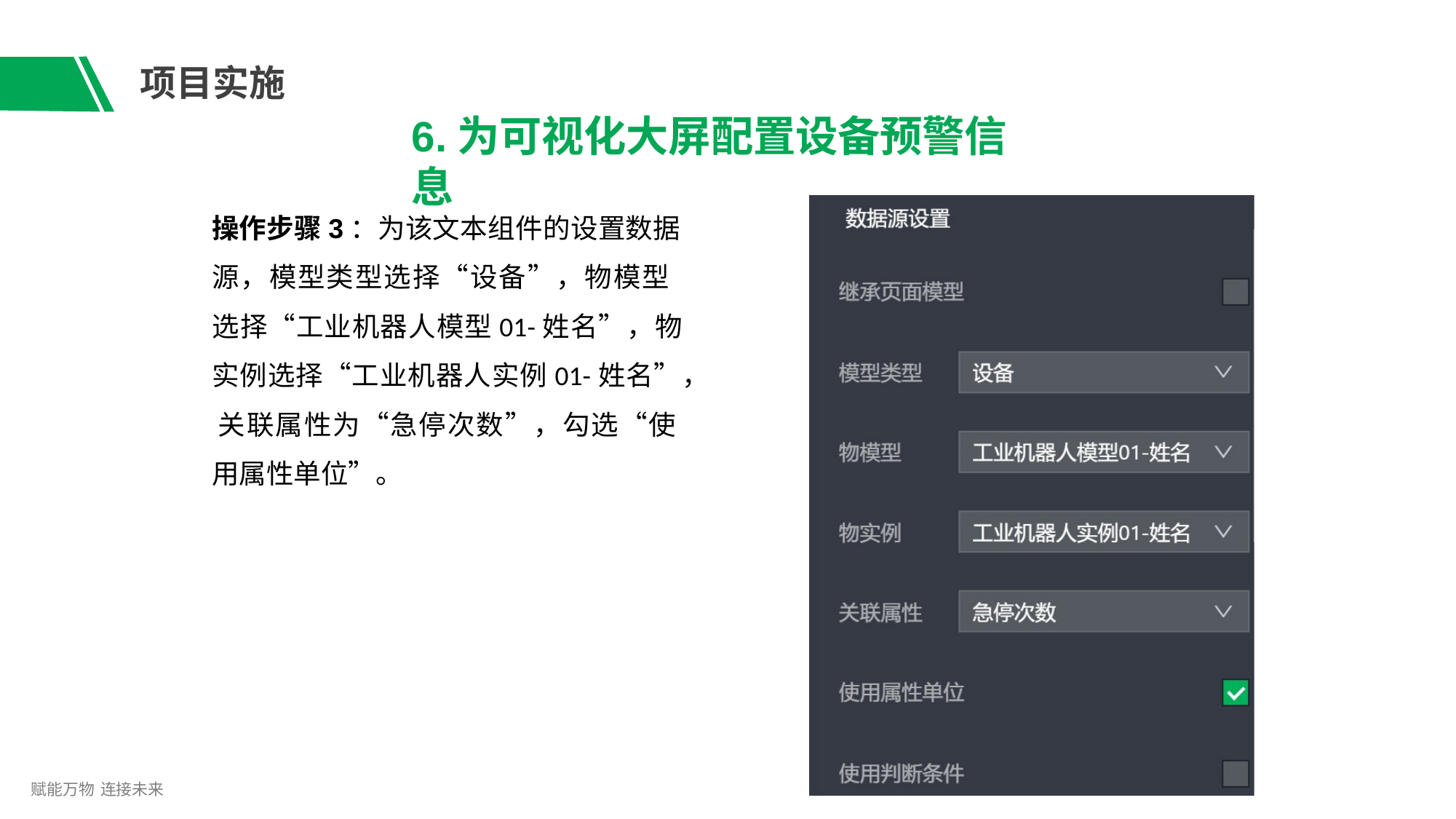

# 项目实施
6.为可视化大屏配置设备预警信息
操作步骤3：为该文本组件的设置数据 源，模型类型选择“设备”，物模型 选择“工业机器人模型01-姓名”，物 实例选择“工业机器人实例01-姓名”， 关联属性为“急停次数”，勾选“使 用属性单位”。

赋能万物 连接未来